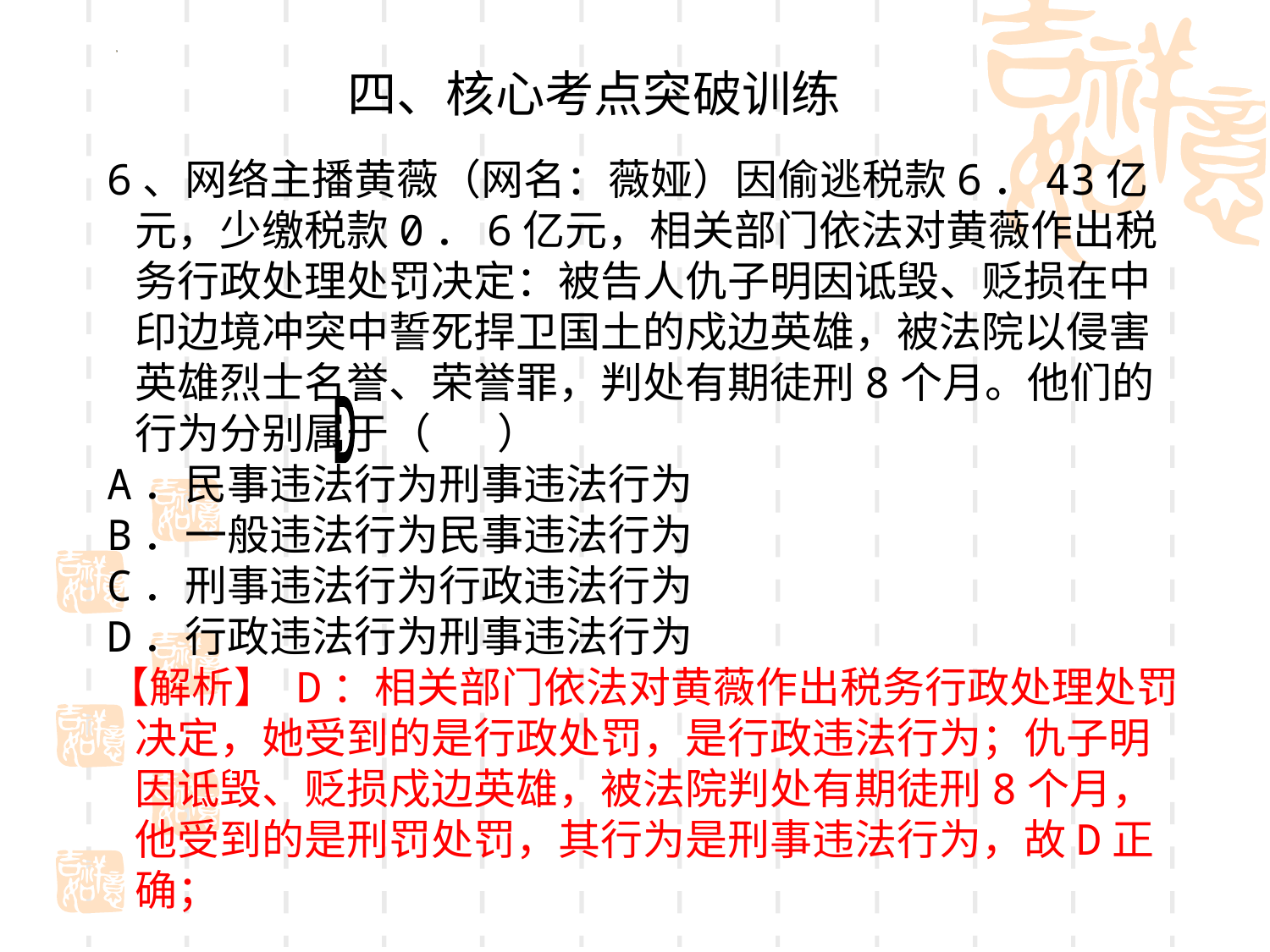

四、核心考点突破训练
6、网络主播黄薇（网名：薇娅）因偷逃税款6．43亿元，少缴税款0．6亿元，相关部门依法对黄薇作出税务行政处理处罚决定：被告人仇子明因诋毁、贬损在中印边境冲突中誓死捍卫国土的戍边英雄，被法院以侵害英雄烈士名誉、荣誉罪，判处有期徒刑8个月。他们的行为分别属于（       ）
A．民事违法行为刑事违法行为
B．一般违法行为民事违法行为
C．刑事违法行为行政违法行为
D．行政违法行为刑事违法行为
【解析】 D：相关部门依法对黄薇作出税务行政处理处罚决定，她受到的是行政处罚，是行政违法行为；仇子明因诋毁、贬损戍边英雄，被法院判处有期徒刑8个月，他受到的是刑罚处罚，其行为是刑事违法行为，故D正确；
D